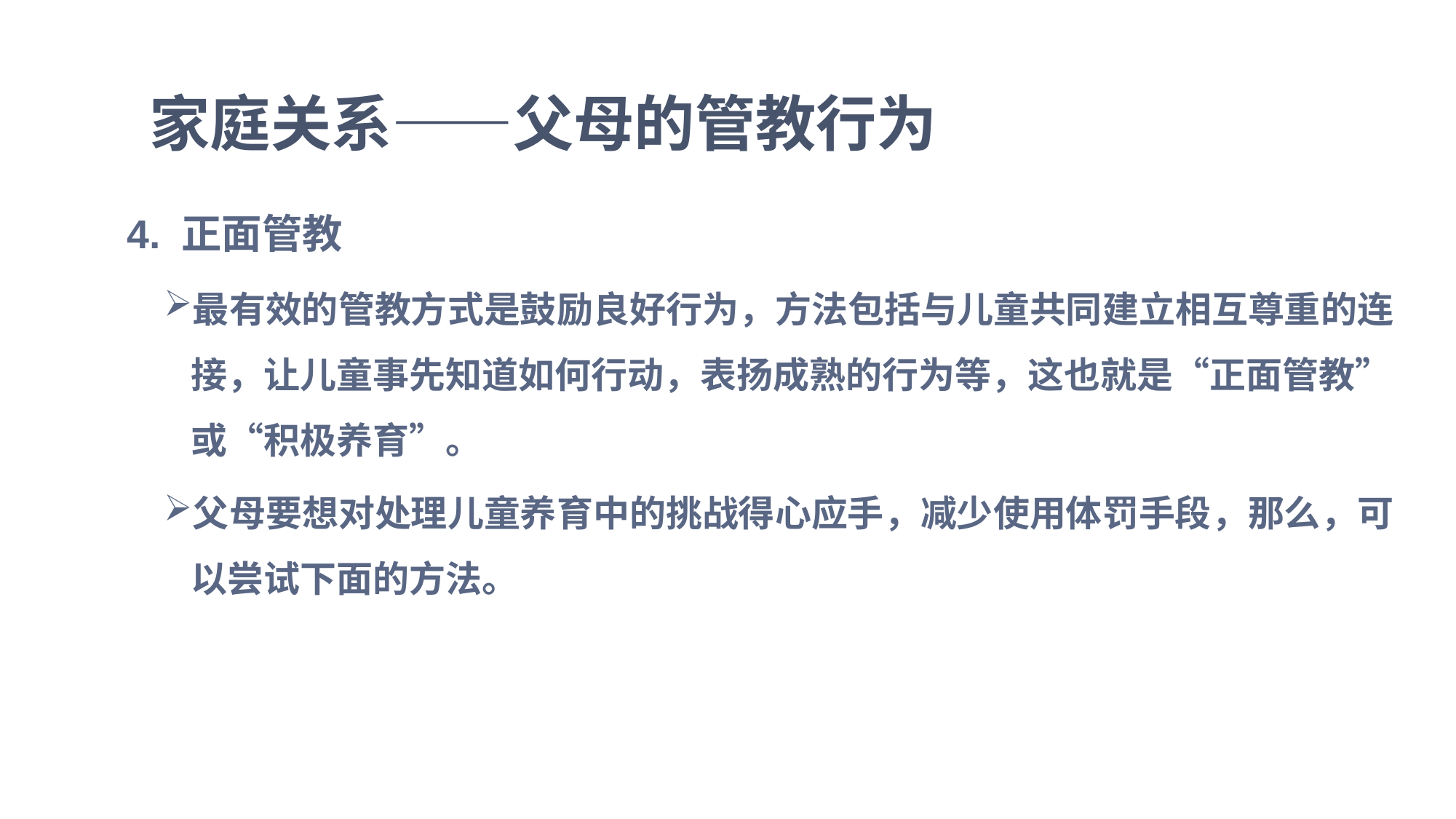

家庭关系——父母的管教行为
4. 正面管教
最有效的管教方式是鼓励良好行为，方法包括与儿童共同建立相互尊重的连接，让儿童事先知道如何行动，表扬成熟的行为等，这也就是“正面管教”或“积极养育”。
父母要想对处理儿童养育中的挑战得心应手，减少使用体罚手段，那么，可以尝试下面的方法。